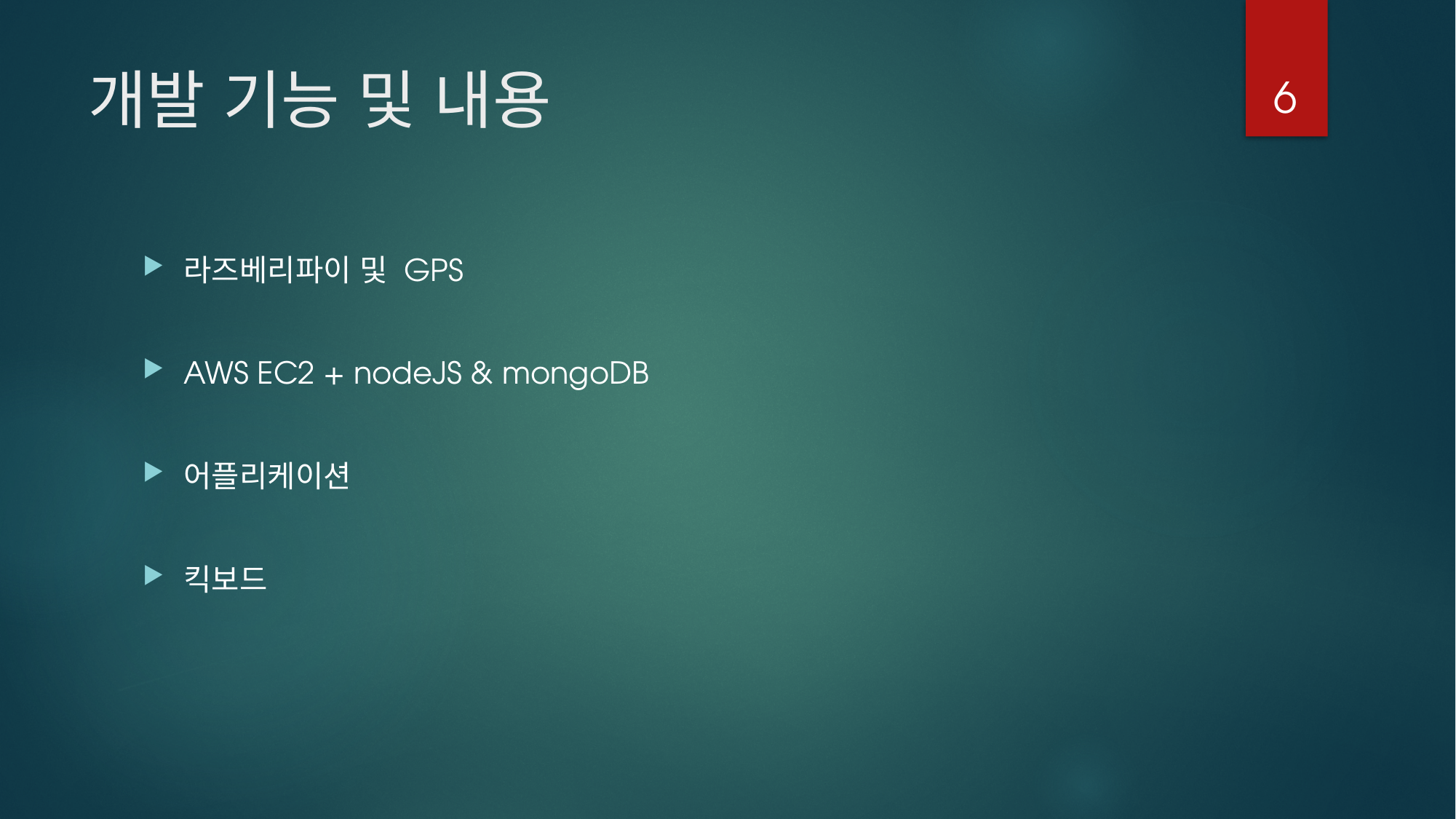

6
# 개발 기능 및 내용
라즈베리파이 및 GPS

AWS EC2 + nodeJS & mongoDB

어플리케이션

킥보드